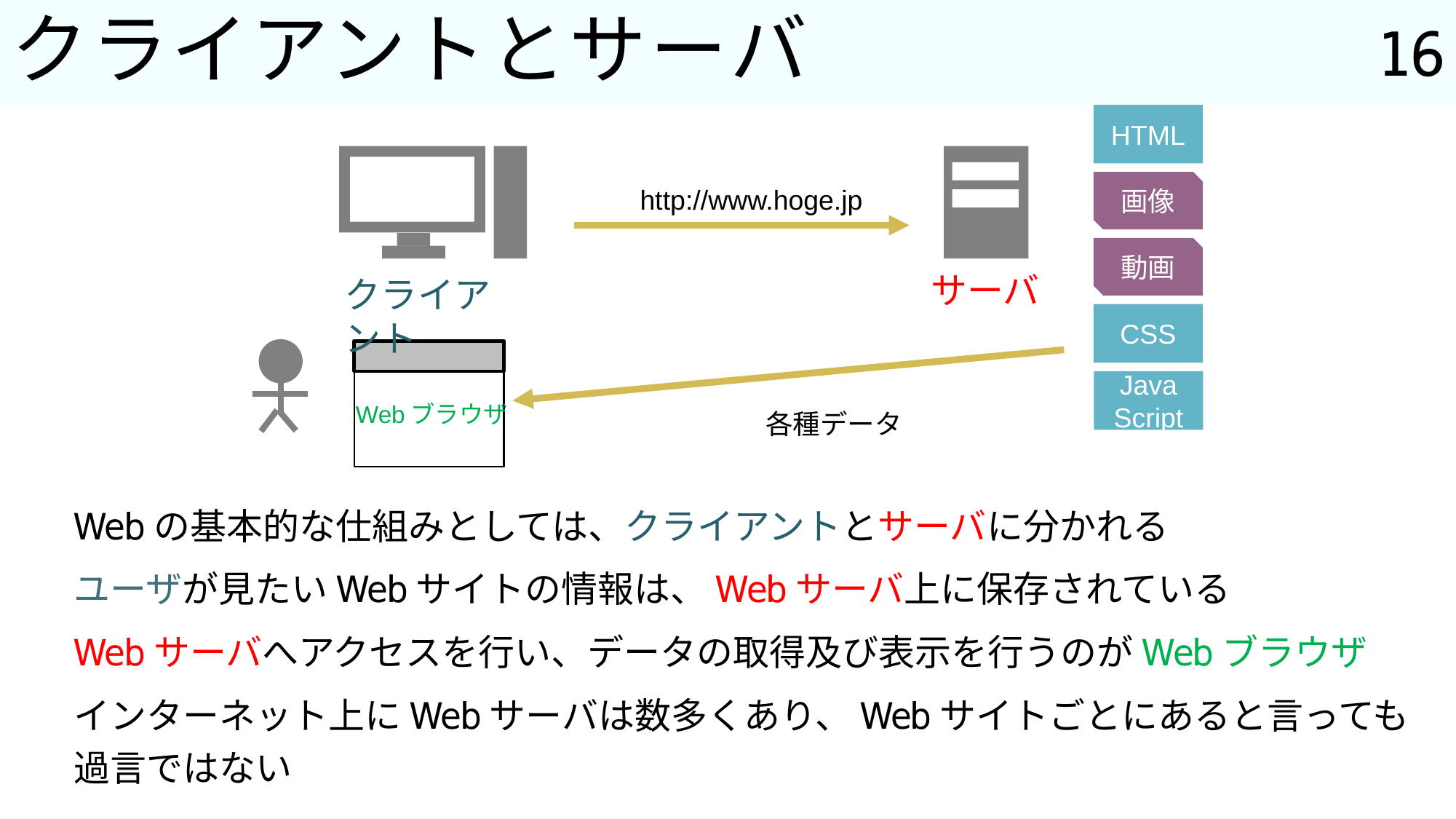

16
# クライアントとサーバ
HTML

画像
http://www.hoge.jp
動画
サーバ
クライアント
CSS

Webブラウザ
Java
Script
各種データ
Webの基本的な仕組みとしては、クライアントとサーバに分かれる
ユーザが見たいWebサイトの情報は、Webサーバ上に保存されている
Webサーバへアクセスを行い、データの取得及び表示を行うのがWebブラウザ
インターネット上にWebサーバは数多くあり、Webサイトごとにあると言っても過言ではない